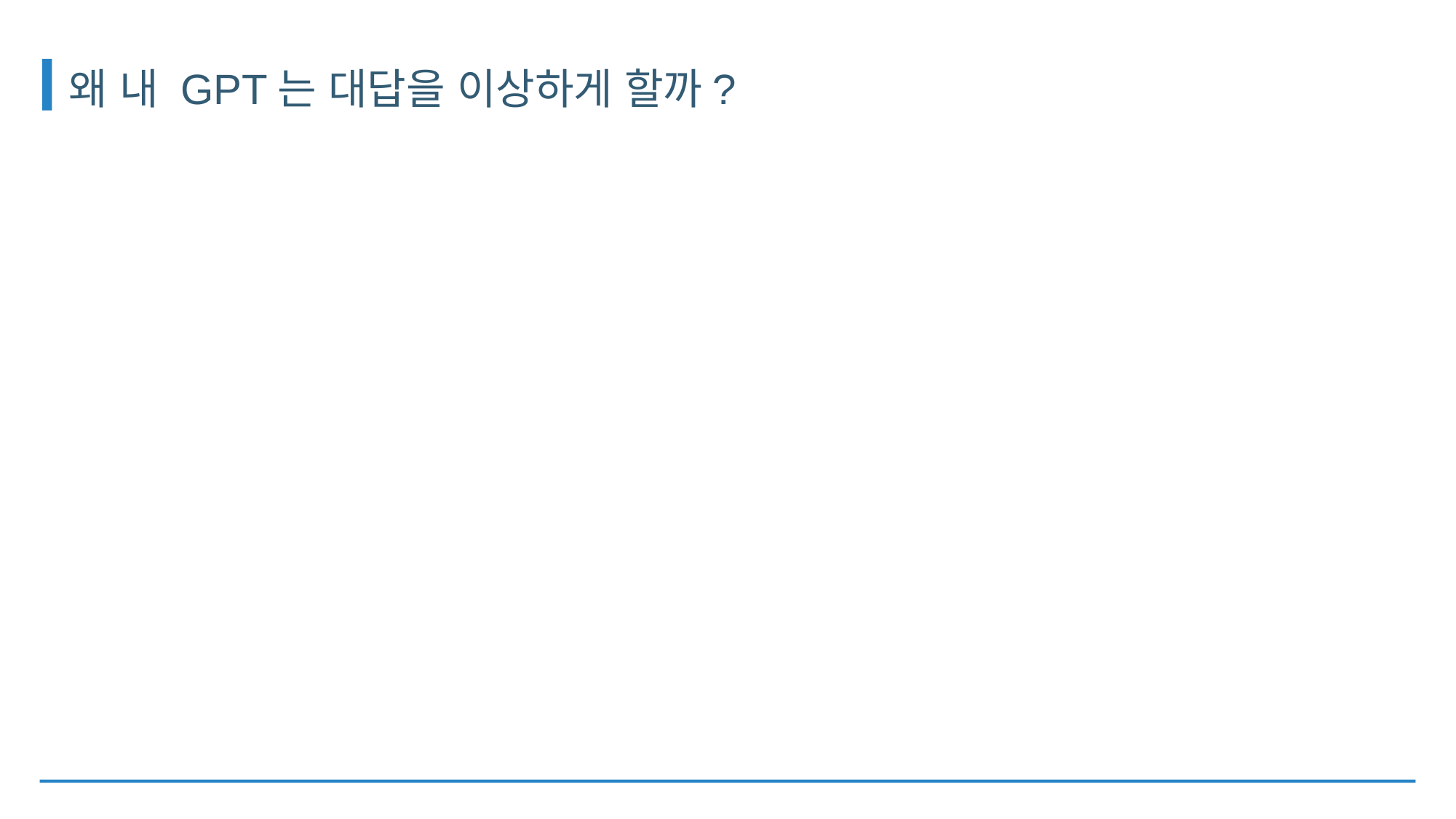

# 왜 내 GPT는 대답을 이상하게 할까?